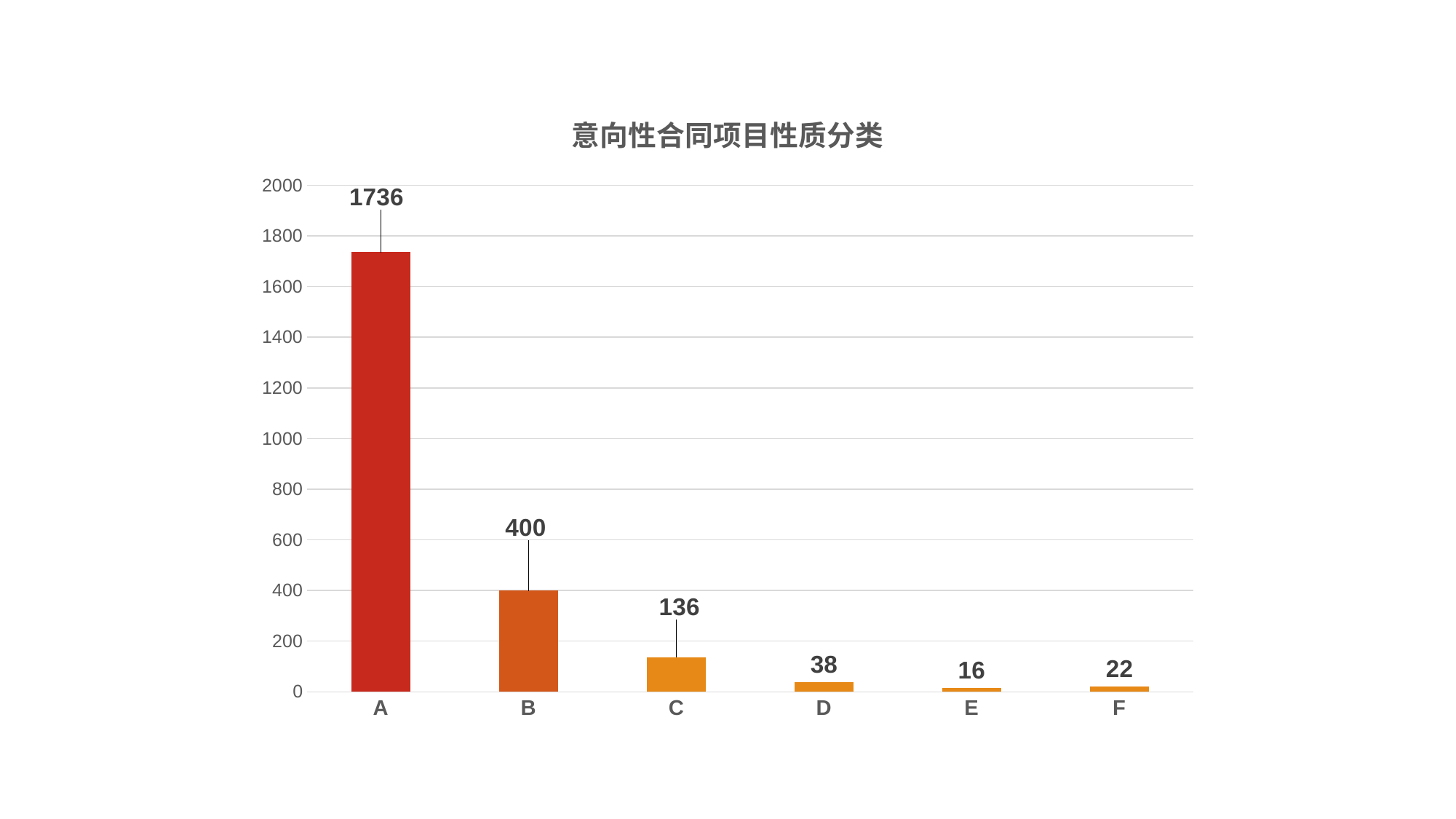

### Chart: 意向性合同项目性质分类

| Category | 意向性合同项目梯形分类 |
|---|---|
| A | 1736.0 |
| B | 400.0 |
| C | 136.0 |
| D | 38.0 |
| E | 16.0 |
| F | 22.0 |